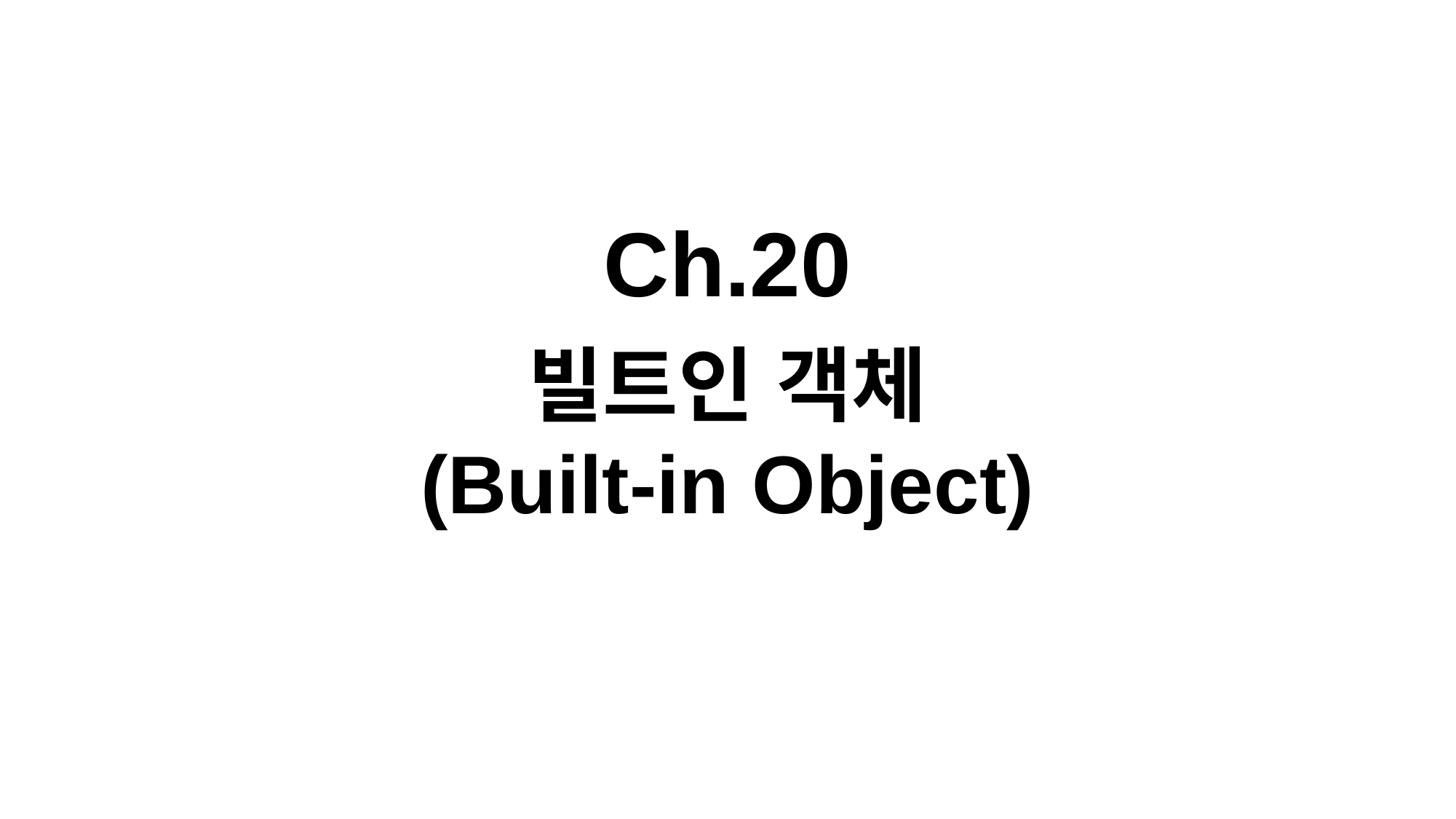

# Ch.20 d 빌트인 객체 (Built-in Object)